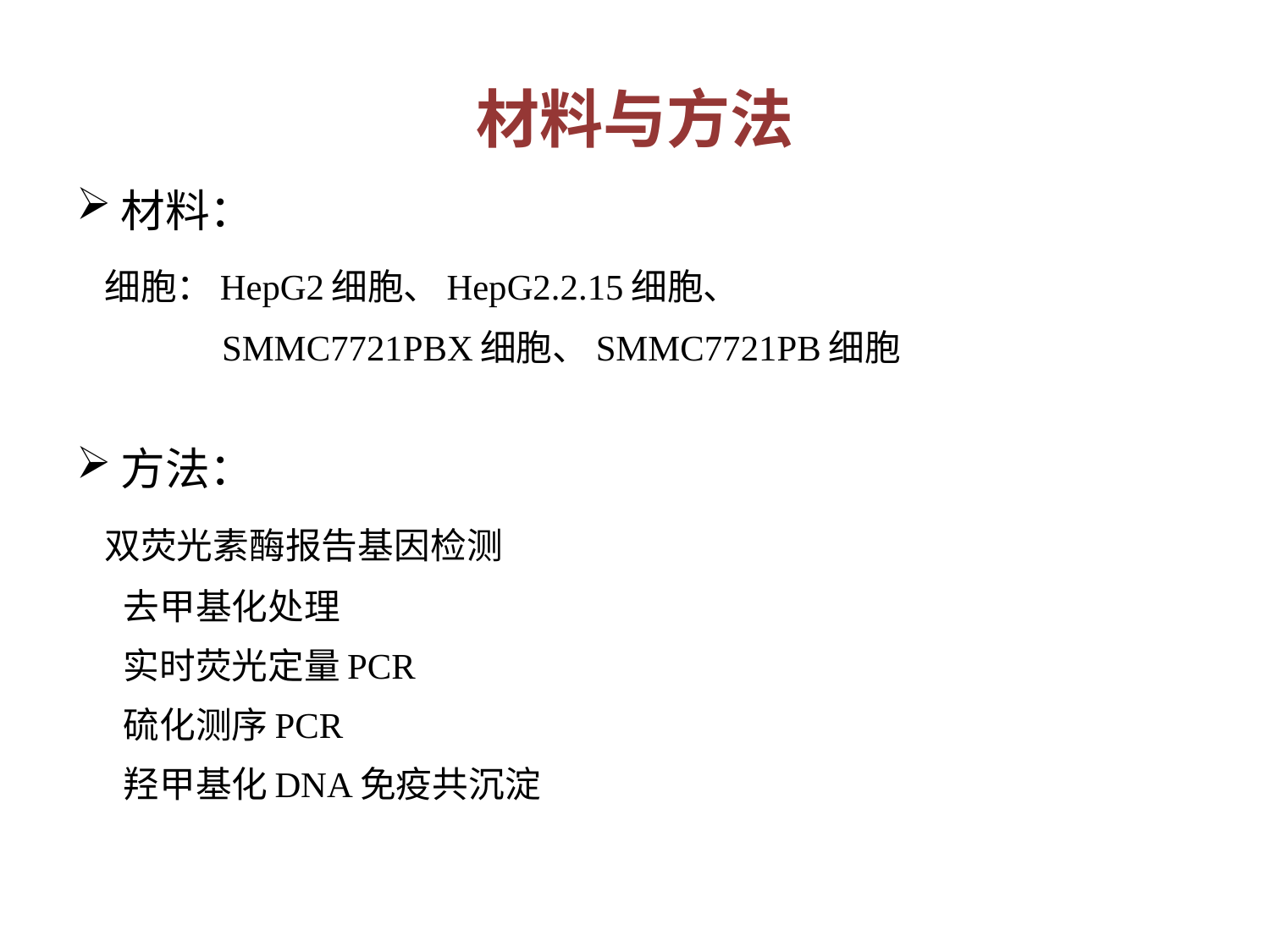

# 材料与方法
材料：
  细胞：HepG2细胞、HepG2.2.15细胞、
                SMMC7721PBX细胞、SMMC7721PB细胞

方法：
  双荧光素酶报告基因检测
     去甲基化处理
     实时荧光定量PCR
     硫化测序PCR
     羟甲基化DNA免疫共沉淀